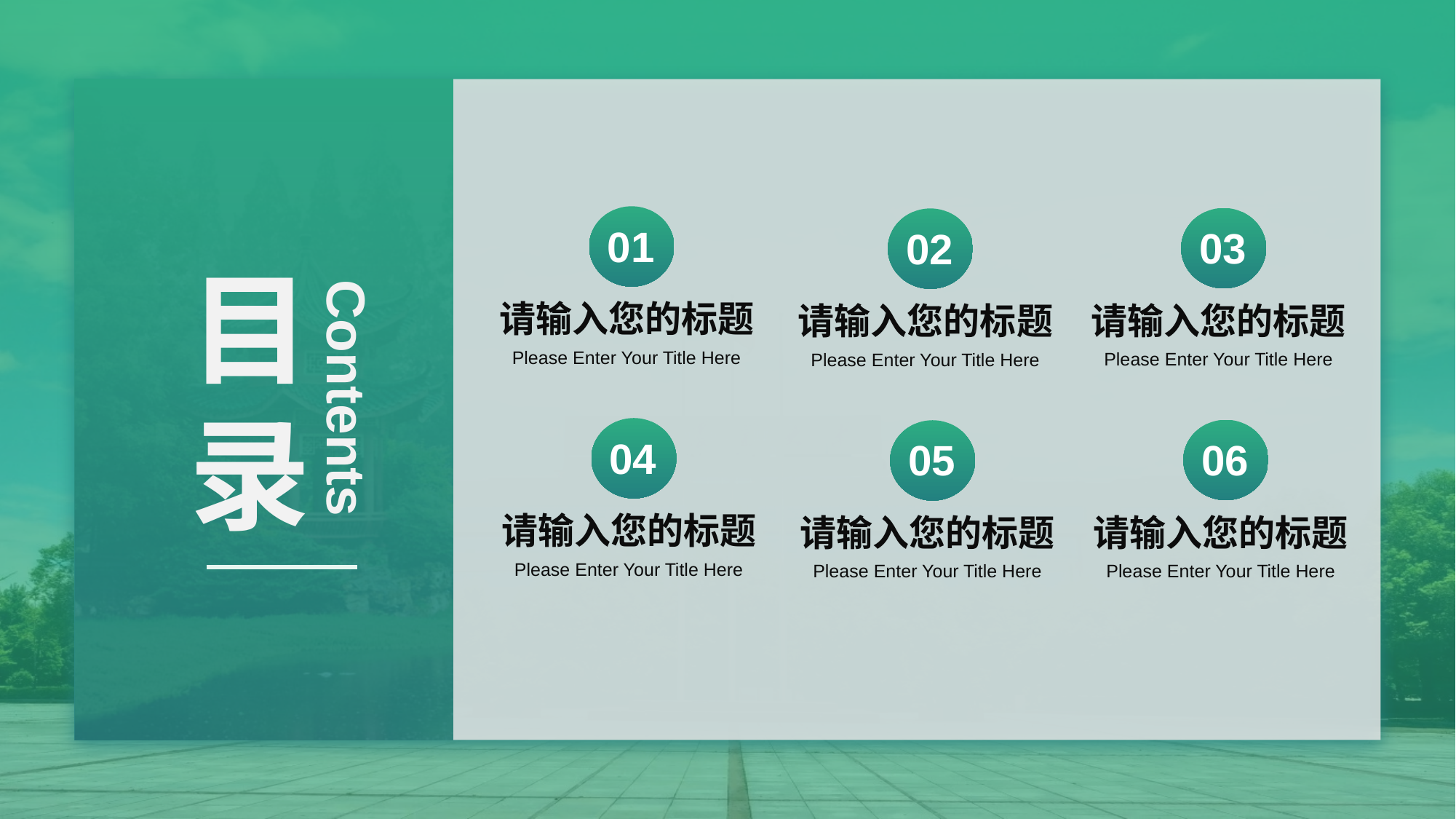

01

请输入您的标题
Please Enter Your Title Here
03

请输入您的标题
Please Enter Your Title Here
02

请输入您的标题
Please Enter Your Title Here
04

请输入您的标题
Please Enter Your Title Here
06

请输入您的标题
Please Enter Your Title Here
05

请输入您的标题
Please Enter Your Title Here